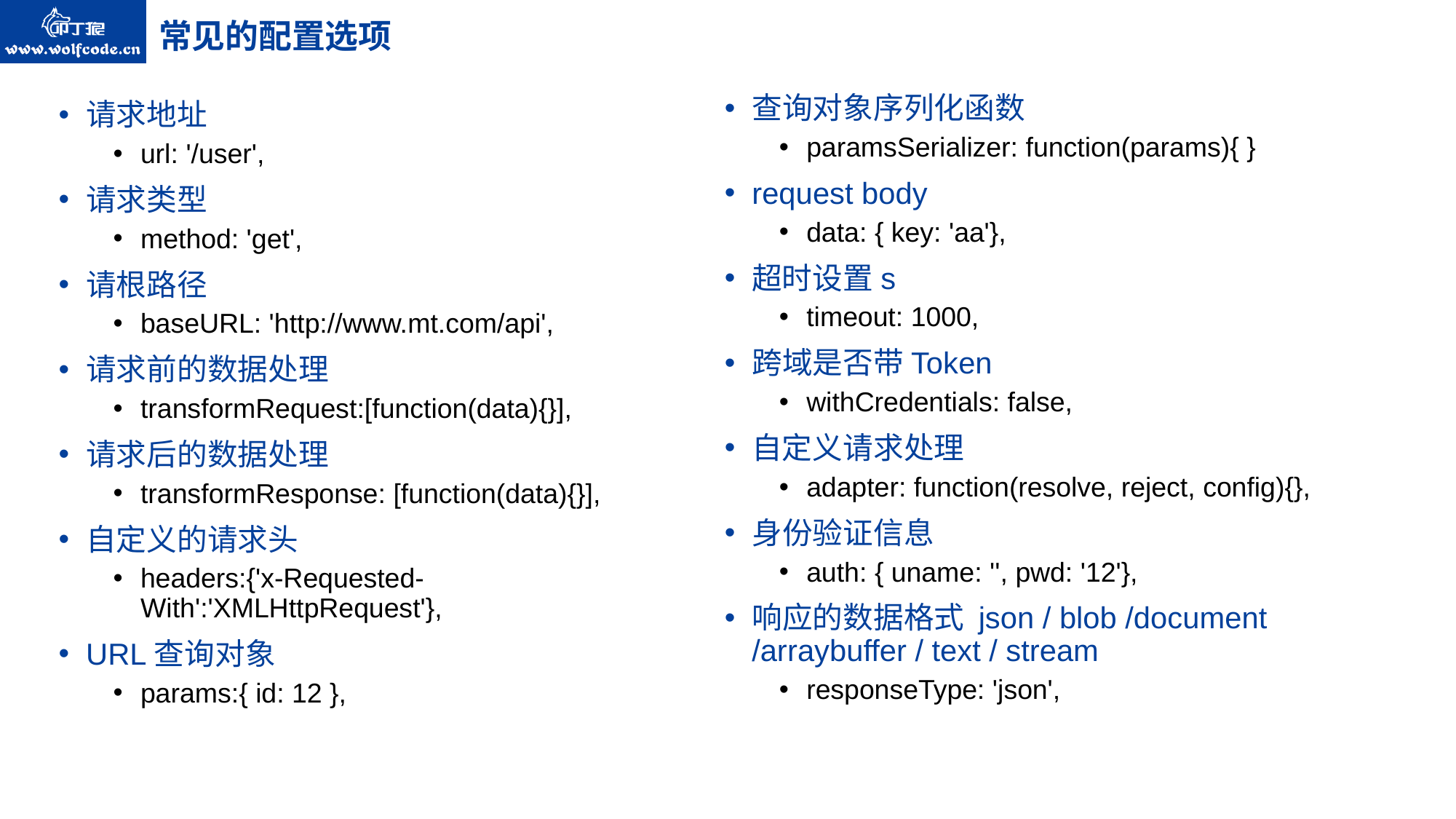

# 常见的配置选项
查询对象序列化函数
paramsSerializer: function(params){ }
request body
data: { key: 'aa'},
超时设置s
timeout: 1000,
跨域是否带Token
withCredentials: false,
自定义请求处理
adapter: function(resolve, reject, config){},
身份验证信息
auth: { uname: '', pwd: '12'},
响应的数据格式 json / blob /document /arraybuffer / text / stream
responseType: 'json',
请求地址
url: '/user',
请求类型
method: 'get',
请根路径
baseURL: 'http://www.mt.com/api',
请求前的数据处理
transformRequest:[function(data){}],
请求后的数据处理
transformResponse: [function(data){}],
自定义的请求头
headers:{'x-Requested-With':'XMLHttpRequest'},
URL查询对象
params:{ id: 12 },